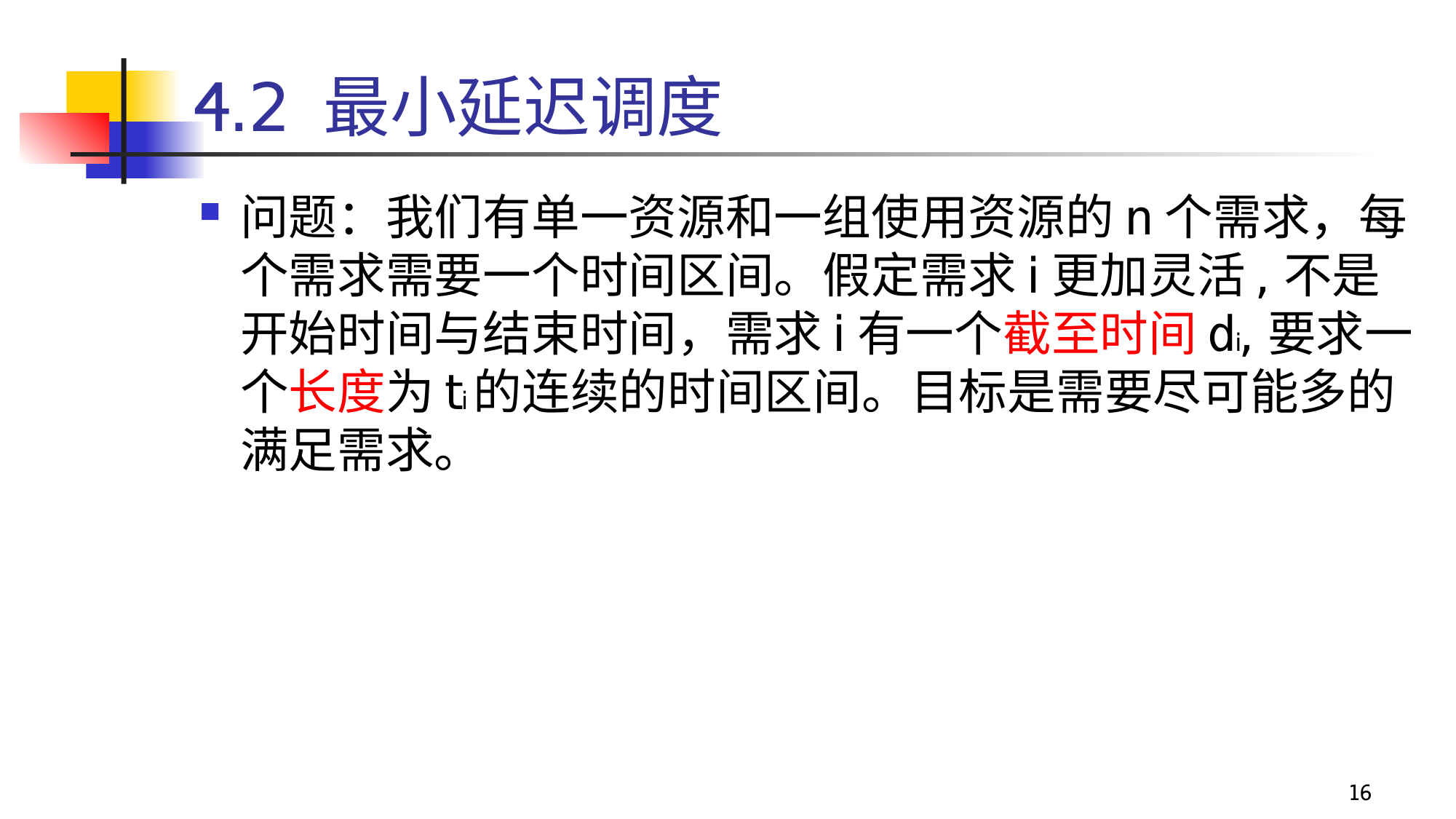

# 4.2 最小延迟调度
问题：我们有单一资源和一组使用资源的n个需求，每个需求需要一个时间区间。假定需求i更加灵活,不是开始时间与结束时间，需求i有一个截至时间di,要求一个长度为ti的连续的时间区间。目标是需要尽可能多的满足需求。
16